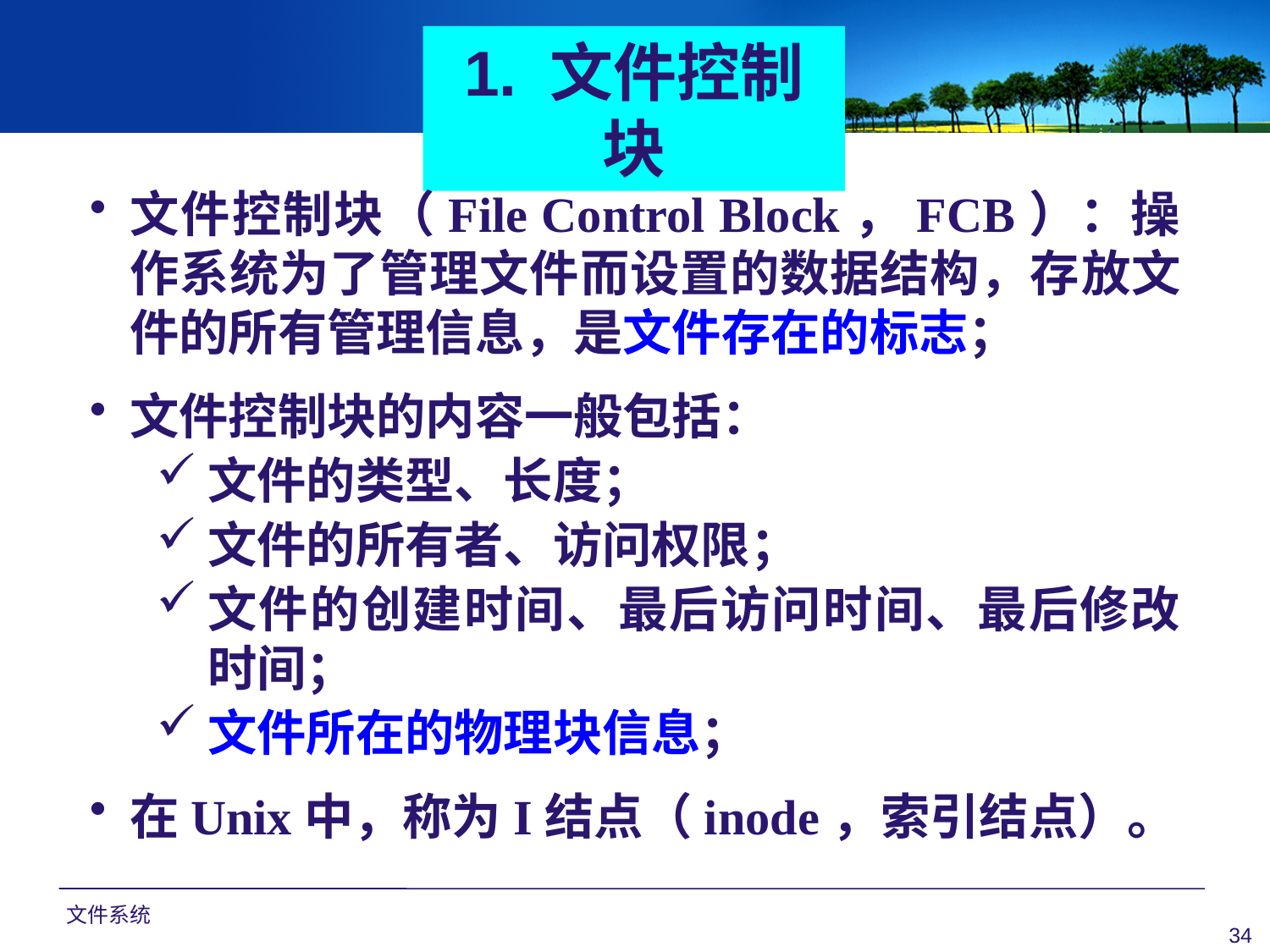

1. 文件控制块
文件控制块（File Control Block，FCB）：操作系统为了管理文件而设置的数据结构，存放文件的所有管理信息，是文件存在的标志；
文件控制块的内容一般包括：
文件的类型、长度；
文件的所有者、访问权限；
文件的创建时间、最后访问时间、最后修改时间；
文件所在的物理块信息；
在Unix中，称为I结点（inode，索引结点）。
文件系统
34